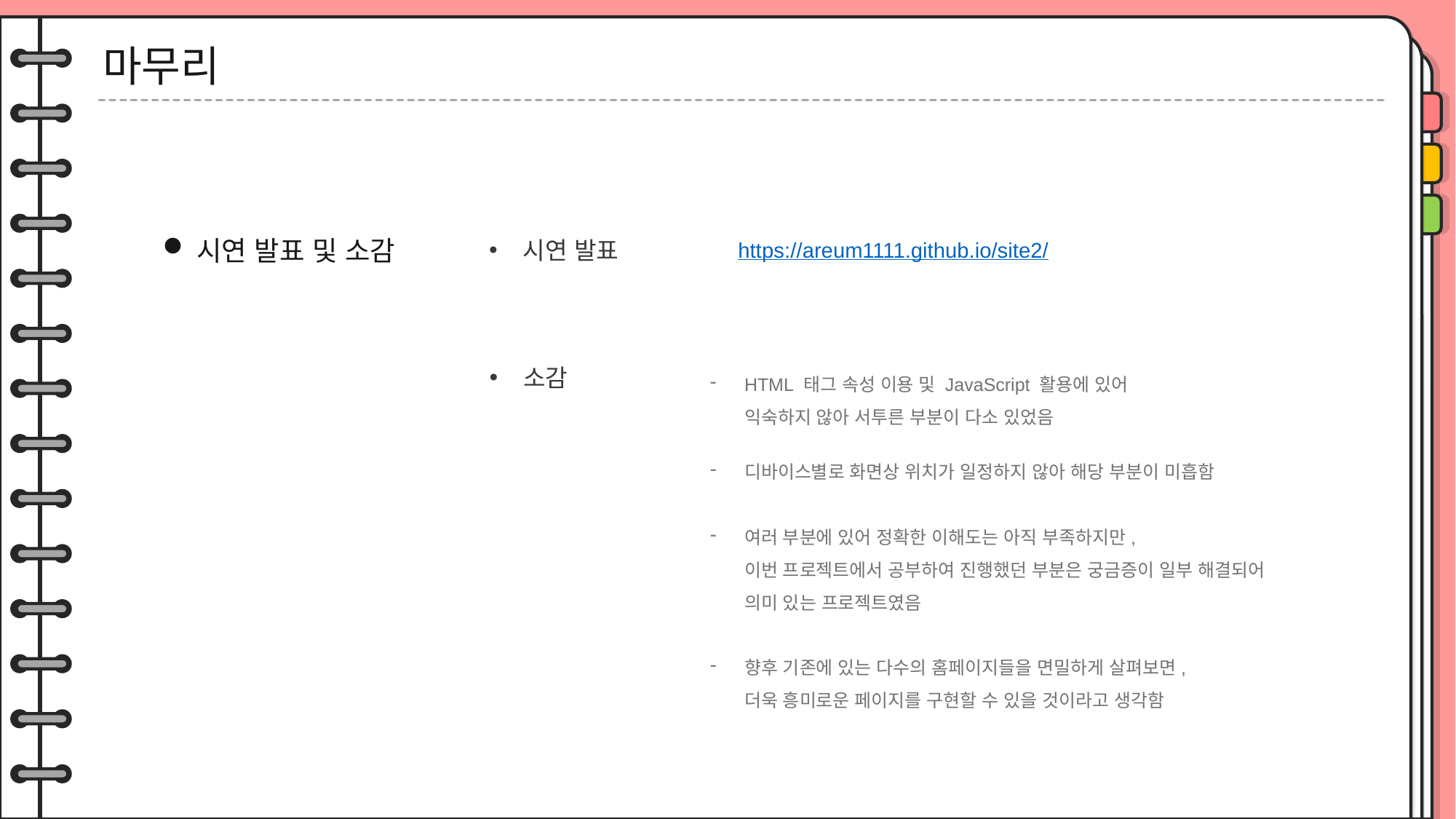

마무리
시연 발표 및 소감
시연 발표
https://areum1111.github.io/site2/
소감
HTML 태그 속성 이용 및 JavaScript 활용에 있어
익숙하지 않아 서투른 부분이 다소 있었음
디바이스별로 화면상 위치가 일정하지 않아 해당 부분이 미흡함

여러 부분에 있어 정확한 이해도는 아직 부족하지만,
이번 프로젝트에서 공부하여 진행했던 부분은 궁금증이 일부 해결되어
의미 있는 프로젝트였음

향후 기존에 있는 다수의 홈페이지들을 면밀하게 살펴보면,
더욱 흥미로운 페이지를 구현할 수 있을 것이라고 생각함